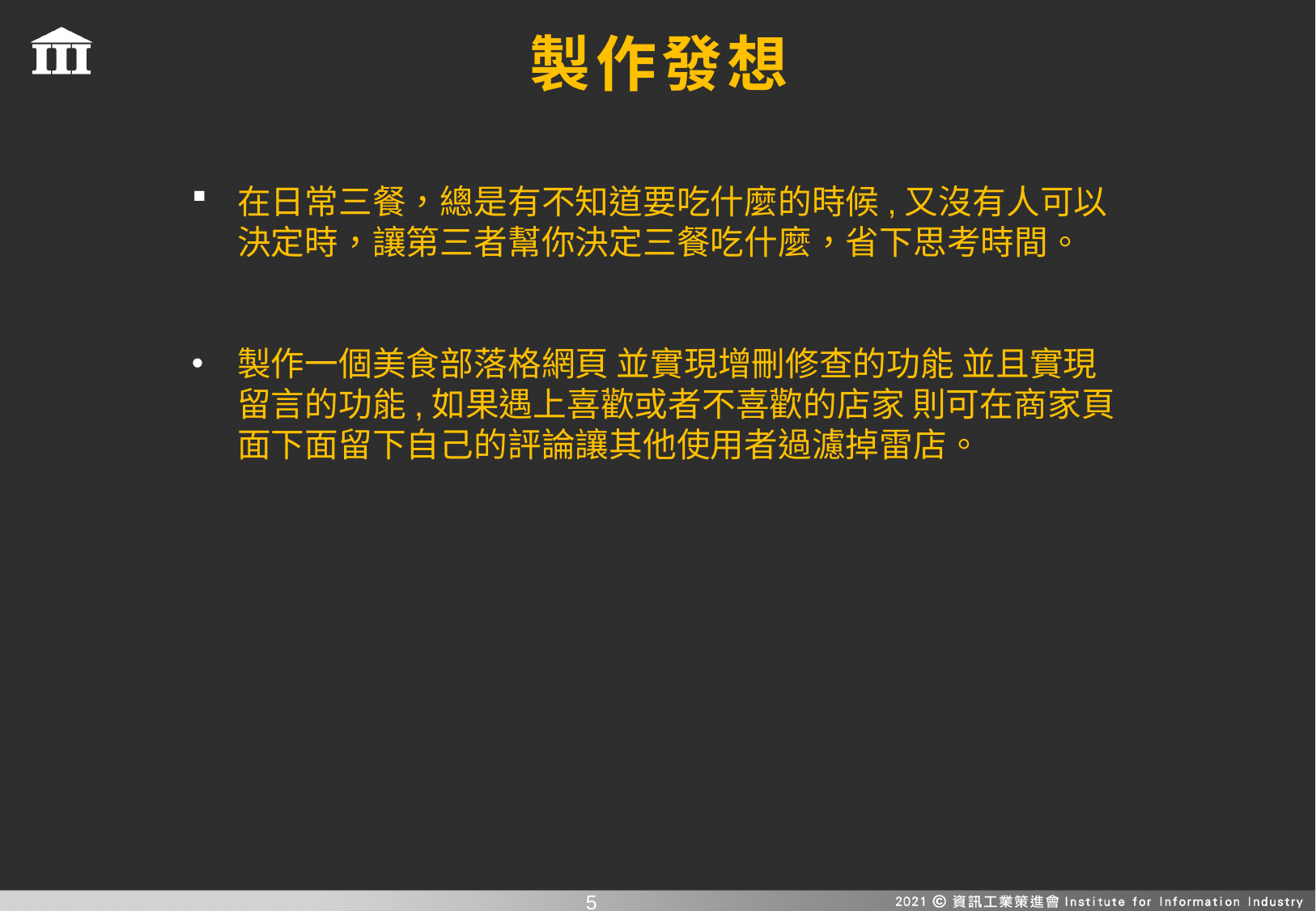

製作發想
在日常三餐，總是有不知道要吃什麼的時候,又沒有人可以決定時，讓第三者幫你決定三餐吃什麼，省下思考時間。

製作一個美食部落格網頁 並實現增刪修查的功能 並且實現留言的功能,如果遇上喜歡或者不喜歡的店家 則可在商家頁面下面留下自己的評論讓其他使用者過濾掉雷店。